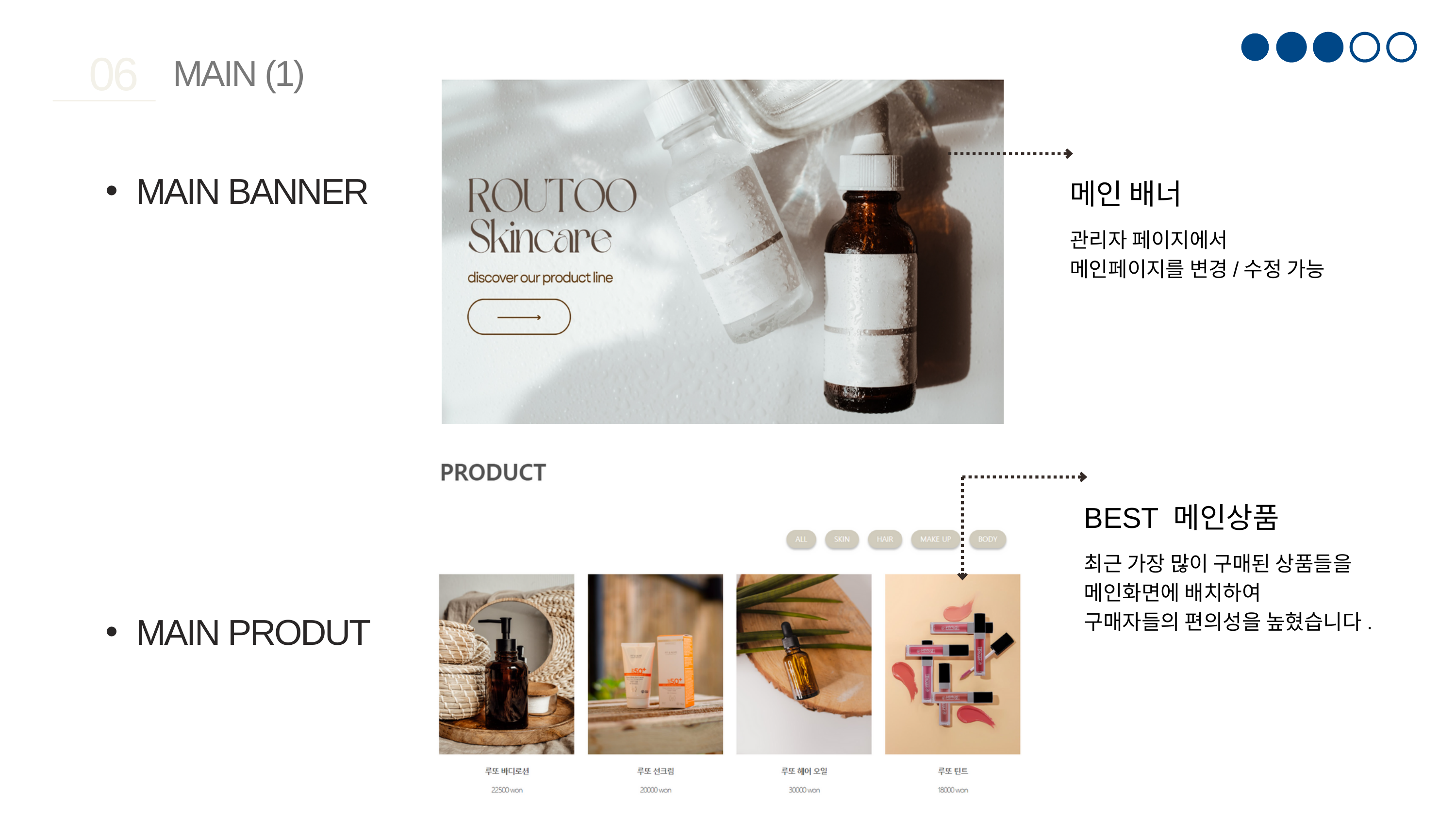

06
MAIN (1)

MAIN BANNER
메인 배너
관리자 페이지에서
메인페이지를 변경/수정 가능

BEST 메인상품
최근 가장 많이 구매된 상품들을
메인화면에 배치하여
구매자들의 편의성을 높혔습니다.
MAIN PRODUT